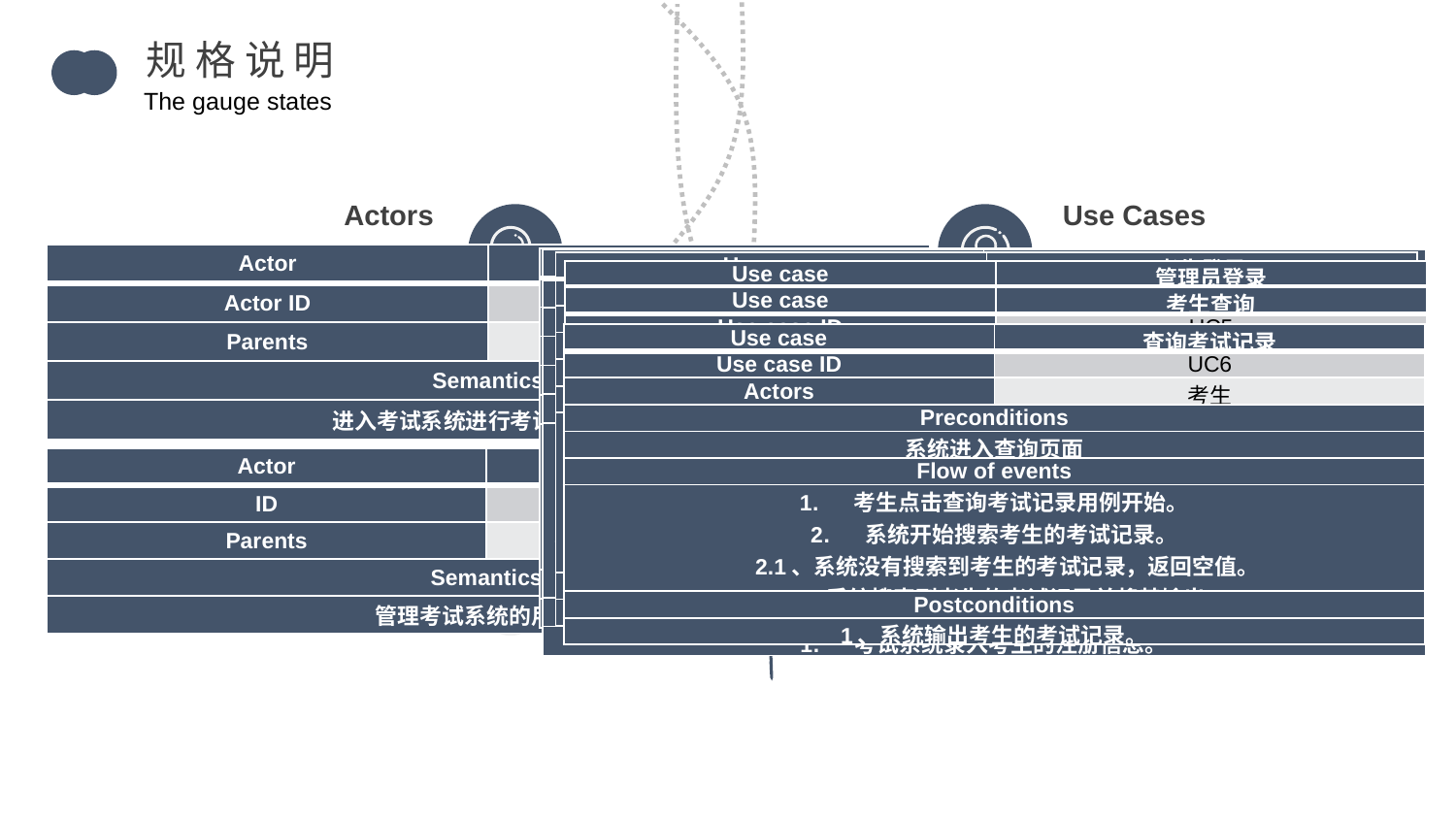

规 格 说 明

The gauge states
Actors
Use Cases

| Actor | 考生 |
| --- | --- |
| Actor ID | A1 |
| Parents |  |
| Semantics |  |
| 进入考试系统进行考试的用户。 |  |

| Use case | 考试 |
| --- | --- |
| Use case ID | UC1 |
| Actors | 考生 |
| Preconditions |  |
| 考生已经登录系统。 |  |
| Flow of events |  |
| 当考生点击开始考试时用例开始。 系统自动抽取试卷。 考生开始答题，填写试卷内容。 考生答完所有题目，点击提交考试。 提交考试内容。 |  |
| Postconditions |  |
| 考试系统提交了考生的考试内容。 |  |
| Use case | 注册 |
| --- | --- |
| Use case ID | UC2 |
| Actors | 考生 |
| Preconditions |  |
| 考生没有进行过注册 |  |
| Flow of events |  |
| 考生点击注册时用例开始。 系统要求考生填写注册信息：姓名，性别，年龄，出生年月，学历，在读学校，学院班级，学号，电话号码，邮箱，密码。 考生填写注册信息：姓名，性别，年龄，出生年月，学历，在读学校，学院班级，学号，电话号码，邮箱，密码。 考生点击注册完毕。 |  |
| Postconditions |  |
| 考试系统录入考生的注册信息。 |  |
| Use case | 考生登录 |
| --- | --- |
| Use case ID | UC3 |
| Actors | 考生 |
| Preconditions |  |
| 考生没有进行登录 |  |
| Flow of events |  |
| 考生点击登录用例开始。 系统要求考生输入登录账号及密码。 考生输入登录账号及密码。 系统验证账号密码的正确性。 4.1、密码错误，系统输出信息，要求考生重新填写。 5、 考生登录成功。 |  |
| Postconditions |  |
| 无 |  |

| Use case | 管理员登录 |
| --- | --- |
| Use case ID | UC4 |
| Actors | 管理员 |
| Preconditions |  |
| 管理员没有进行登录 |  |
| Flow of events |  |
| 管理员点击登录用例开始。 系统要求管理员输入登录账号及密码。 3、 管理员输入登录账号及密码。 4、系统验证账号密码的正确性。 4.1、密码错误，系统输出信息，要求管理员重新填写。 5、 管理员登录成功。 |  |
| Postconditions |  |
| 无 |  |

| Use case | 考生查询 |
| --- | --- |
| Use case ID | UC5 |
| Actors | 考生 |
| Preconditions |  |
| 无 |  |
| Flow of events |  |
| 考生点击查询用例开始。 系统要求考生点击查询项目。 考生点击查询项目。 系统进入查询页面。 |  |
| Postconditions |  |
| 无 |  |
| Use case | 查询考试记录 |
| --- | --- |
| Use case ID | UC6 |
| Actors | 考生 |
| Preconditions |  |
| 系统进入查询页面 |  |
| Flow of events |  |
| 考生点击查询考试记录用例开始。 系统开始搜索考生的考试记录。 2.1、系统没有搜索到考生的考试记录，返回空值。 3、系统搜索到考生的考试记录并将其输出。 |  |
| Postconditions |  |
| 1、系统输出考生的考试记录。 |  |
| Actor | 管理员 |
| --- | --- |
| ID | A1 |
| Parents |  |
| Semantics |  |
| 管理考试系统的用户。 |  |